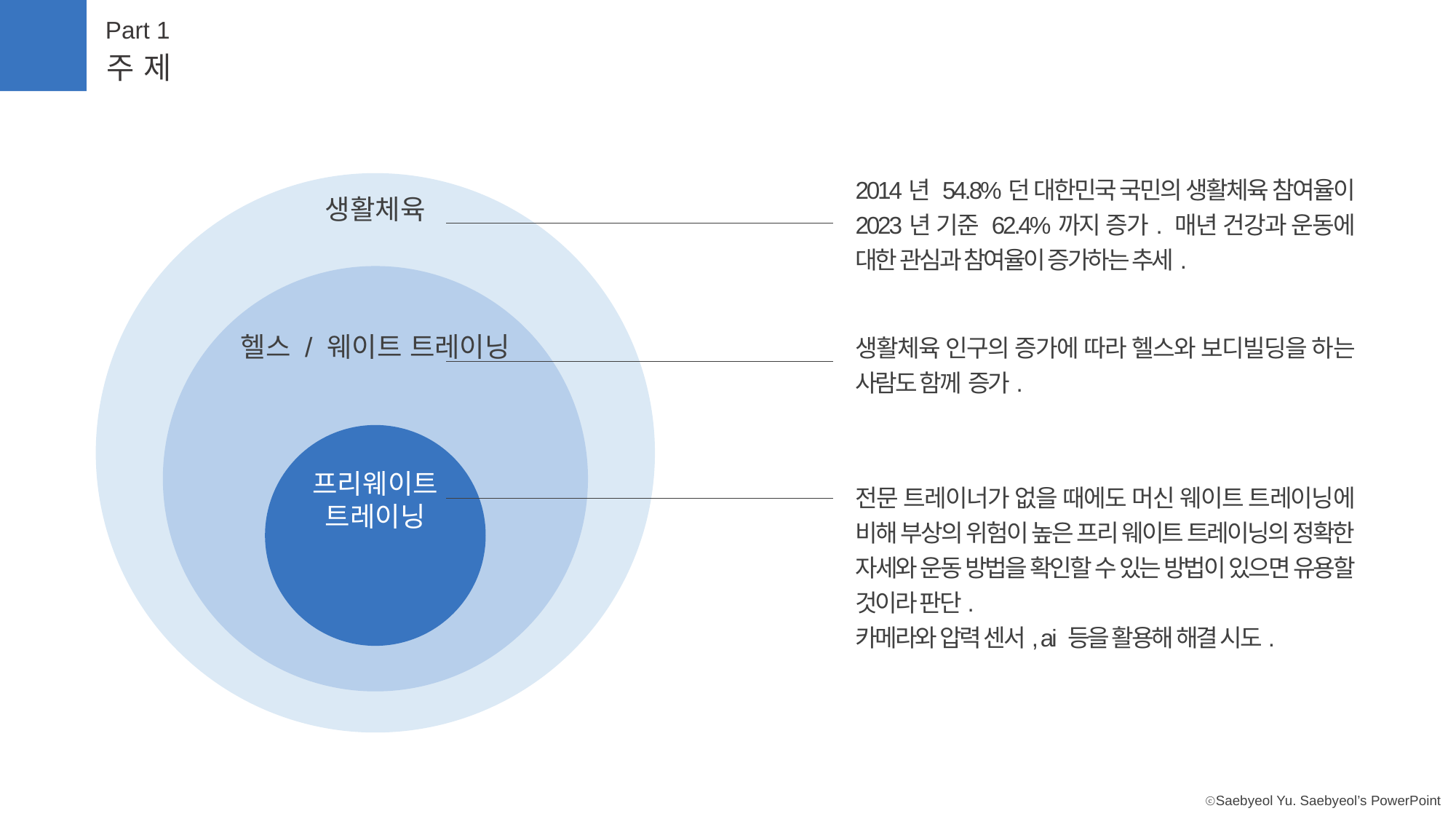

Part 1
주제
2014년 54.8%던 대한민국 국민의 생활체육 참여율이 2023년 기준 62.4%까지 증가. 매년 건강과 운동에 대한 관심과 참여율이 증가하는 추세.

생활체육
생활체육 인구의 증가에 따라 헬스와 보디빌딩을 하는 사람도 함께  증가.
헬스 / 웨이트 트레이닝
프리웨이트
트레이닝
전문 트레이너가 없을 때에도 머신 웨이트 트레이닝에 비해 부상의 위험이 높은 프리 웨이트 트레이닝의 정확한 자세와 운동 방법을 확인할 수 있는 방법이 있으면 유용할 것이라 판단.
카메라와 압력 센서, ai 등을 활용해 해결 시도.